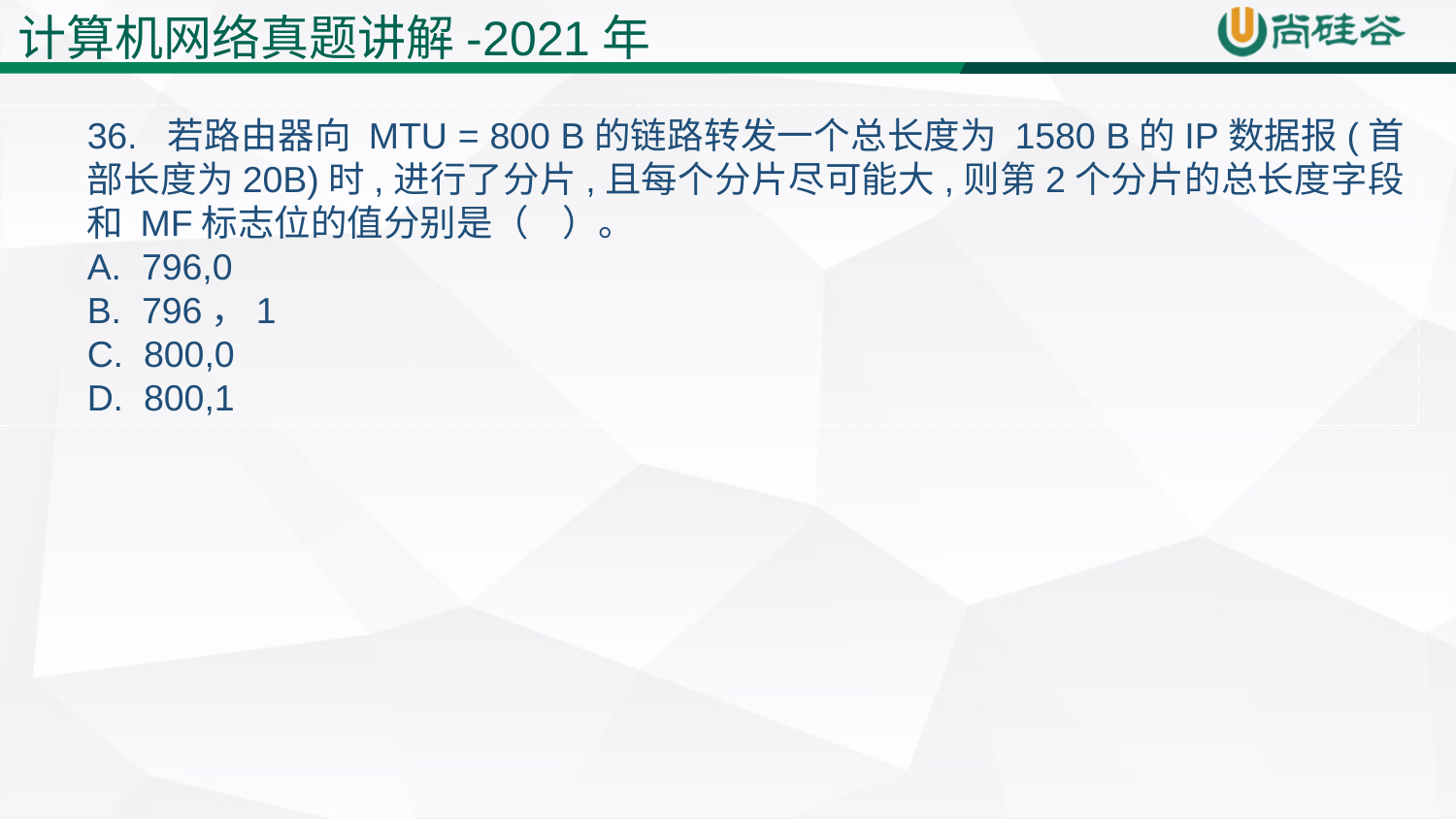

计算机网络真题讲解-2021年

36.  若路由器向 MTU = 800 B的链路转发一个总长度为 1580 B的IP数据报(首部长度为20B)时,进行了分片,且每个分片尽可能大,则第2个分片的总长度字段和 MF标志位的值分别是（    ）。
A.  796,0
B.  796，1
C.  800,0
D.  800,1